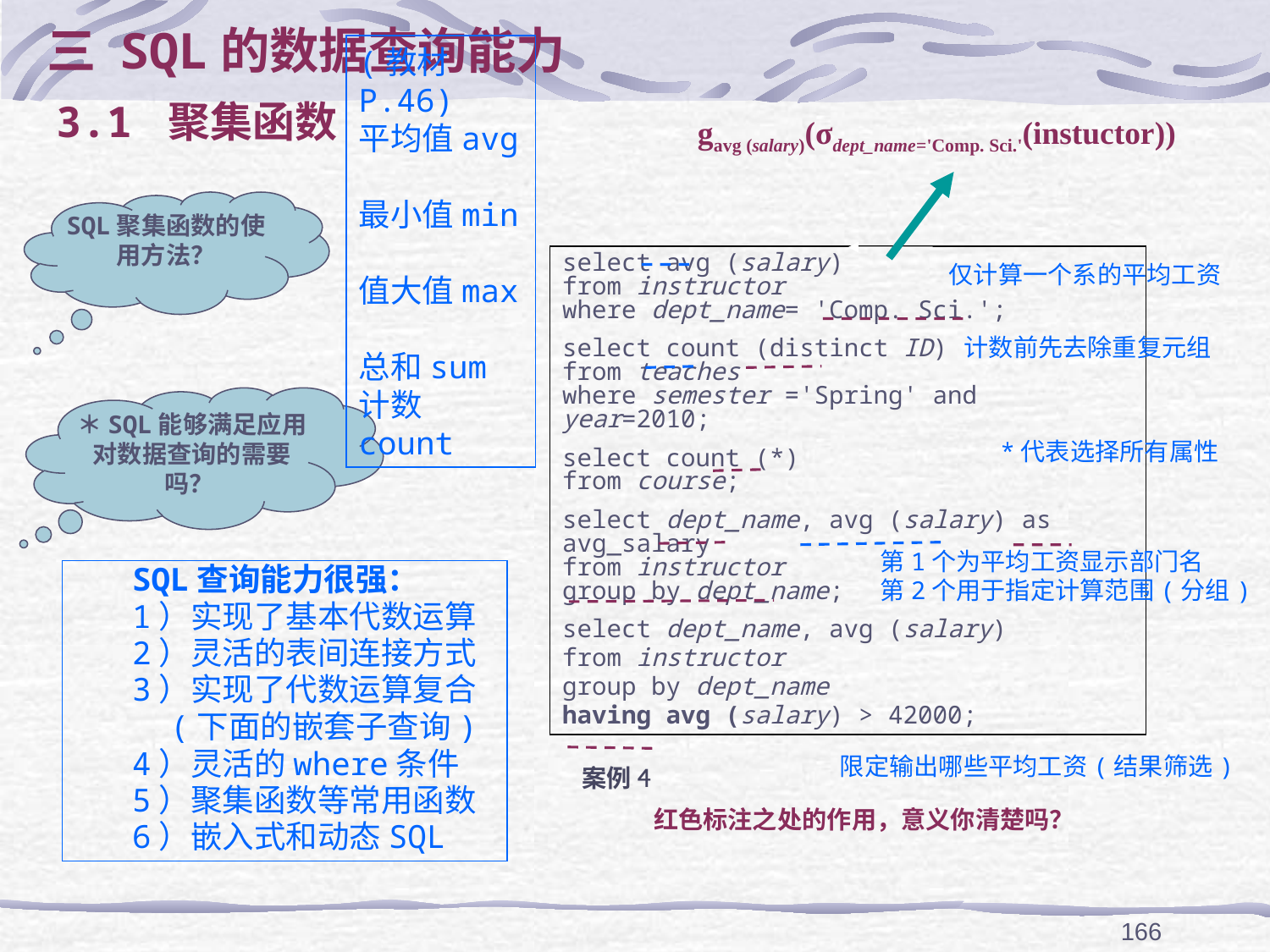

# 三 SQL的数据查询能力
3.1 聚集函数
gavg (salary)(σdept_name='Comp. Sci.'(instuctor))

(教材P.46)
平均值avg
最小值min
值大值max
总和sum
计数count
SQL聚集函数的使用方法？
select avg (salary)
from instructor
where dept_name= 'Comp. Sci.';
select count (distinct ID)
from teaches
where semester ='Spring' and year=2010;
select count (*)
from course;
select dept_name, avg (salary) as avg_salary
from instructor
group by dept_name;
select dept_name, avg (salary)
from instructor
group by dept_name
having avg (salary) > 42000;

仅计算一个系的平均工资
计数前先去除重复元组
*代表选择所有属性
第1个为平均工资显示部门名
第2个用于指定计算范围(分组)
限定输出哪些平均工资(结果筛选)
＊SQL能够满足应用对数据查询的需要吗？
   SQL查询能力很强：
   1）实现了基本代数运算
   2）灵活的表间连接方式
   3）实现了代数运算复合
     (下面的嵌套子查询)
   4）灵活的where条件
   5）聚集函数等常用函数
   6）嵌入式和动态SQL
案例4
红色标注之处的作用，意义你清楚吗？
166